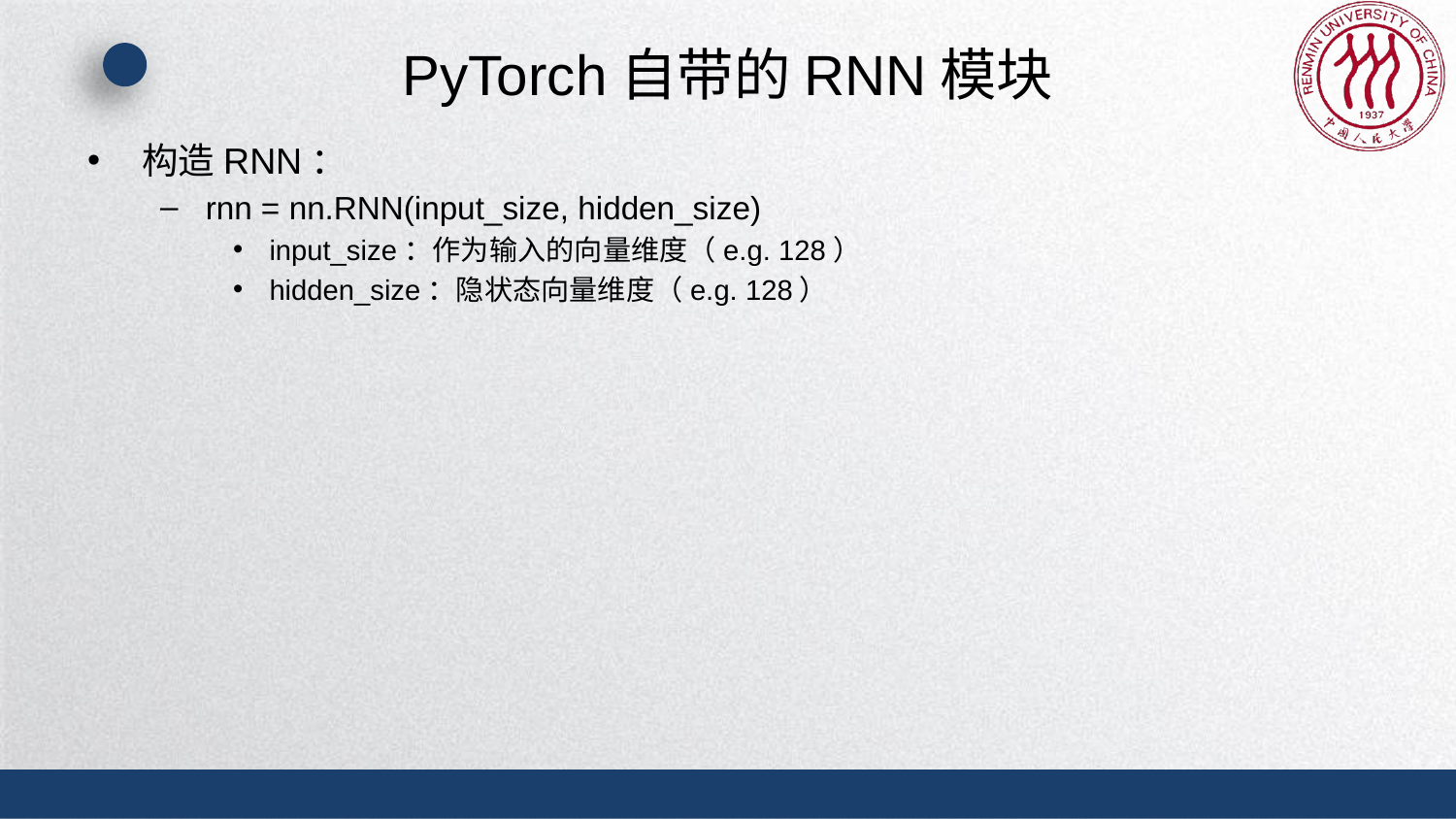

# PyTorch自带的RNN模块
构造RNN：
rnn = nn.RNN(input_size, hidden_size)
input_size：作为输入的向量维度（e.g. 128）
hidden_size：隐状态向量维度（e.g. 128）